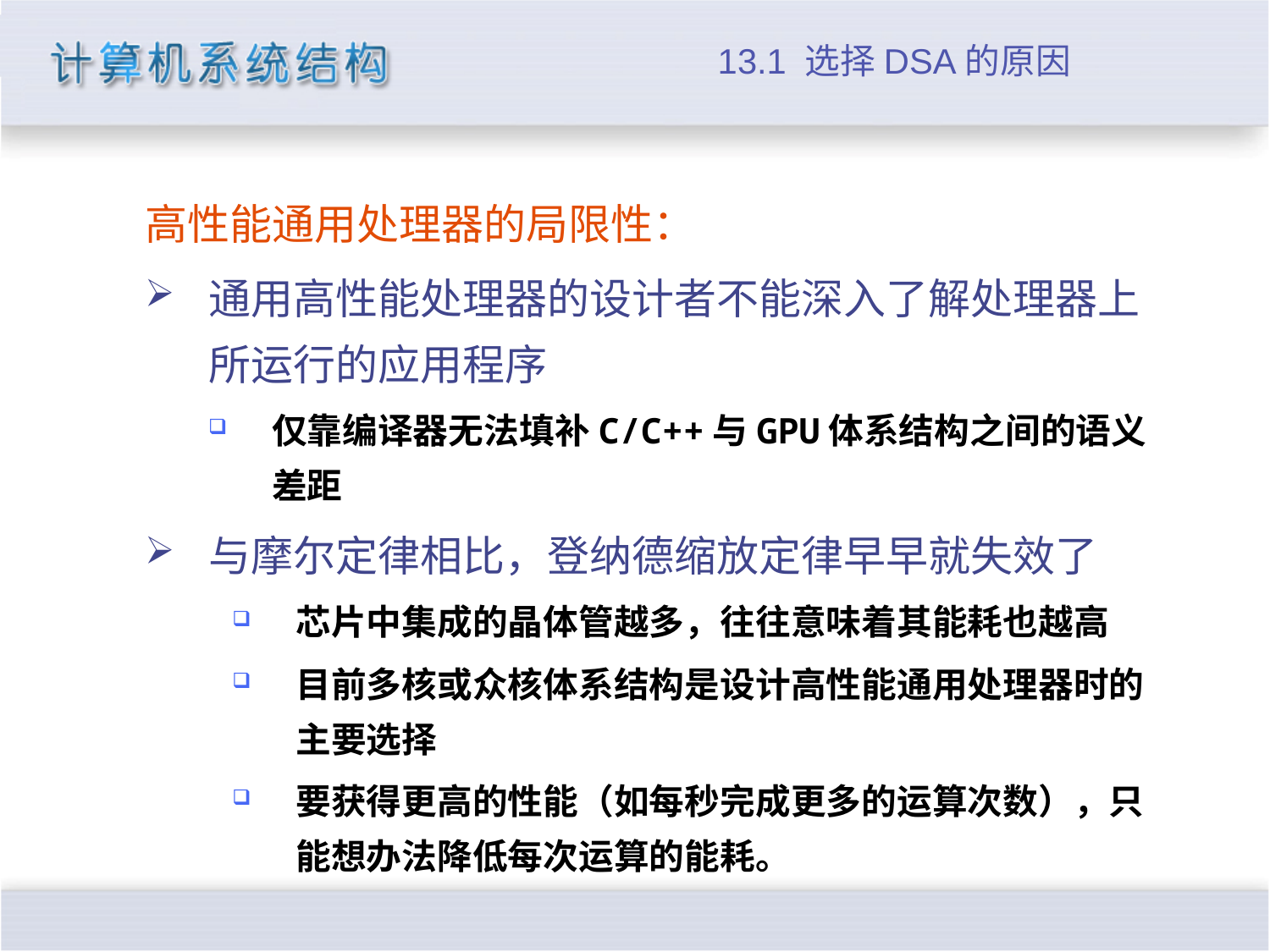

# 13.1 选择DSA的原因
高性能通用处理器的局限性：
通用高性能处理器的设计者不能深入了解处理器上所运行的应用程序
仅靠编译器无法填补C/C++与GPU体系结构之间的语义差距
与摩尔定律相比，登纳德缩放定律早早就失效了
芯片中集成的晶体管越多，往往意味着其能耗也越高
目前多核或众核体系结构是设计高性能通用处理器时的主要选择
要获得更高的性能（如每秒完成更多的运算次数），只能想办法降低每次运算的能耗。